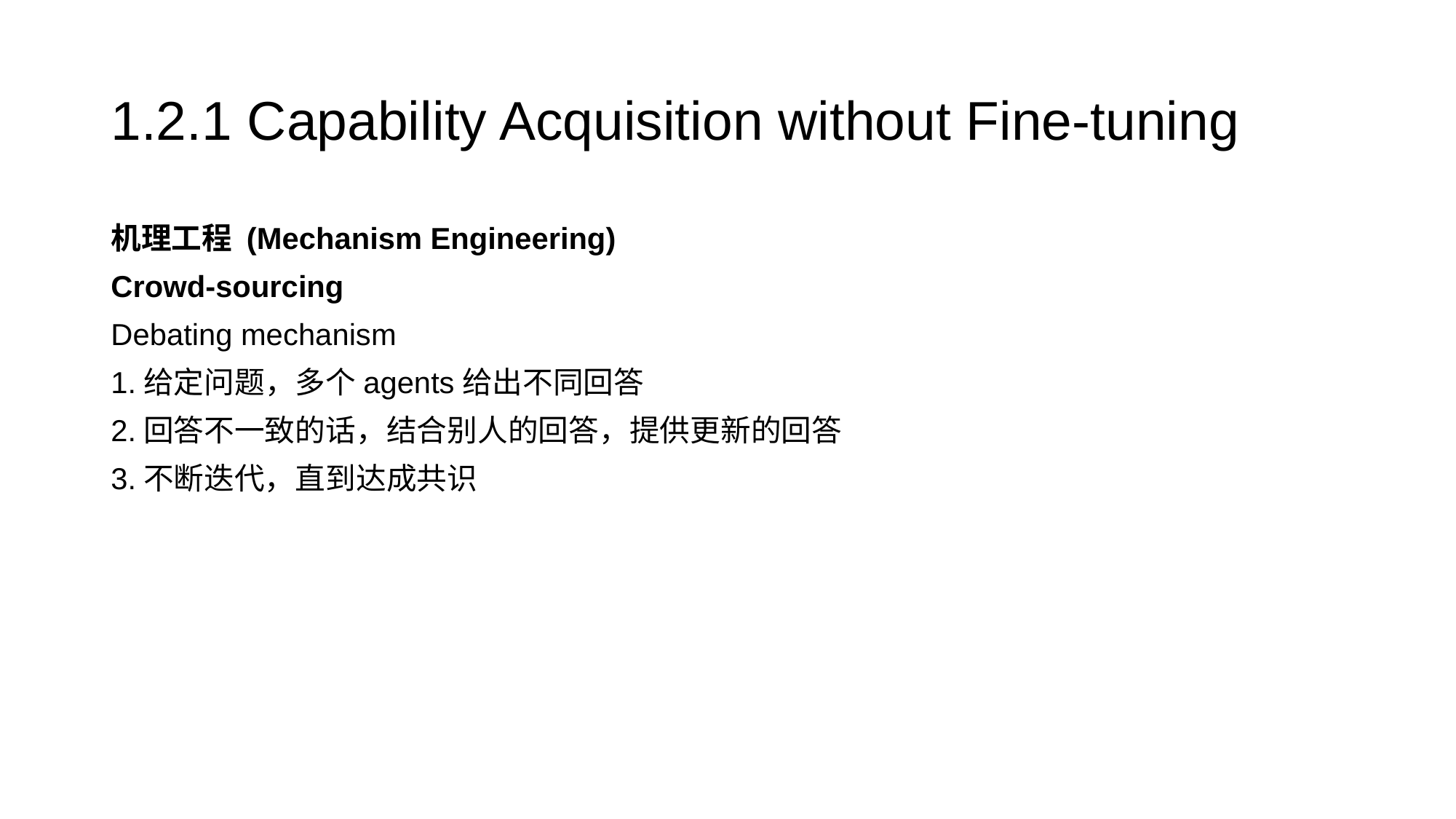

# 1.2.1 Capability Acquisition without Fine-tuning
机理工程 (Mechanism Engineering)
Crowd-sourcing
Debating mechanism
1.给定问题，多个agents给出不同回答
2.回答不一致的话，结合别人的回答，提供更新的回答
3.不断迭代，直到达成共识